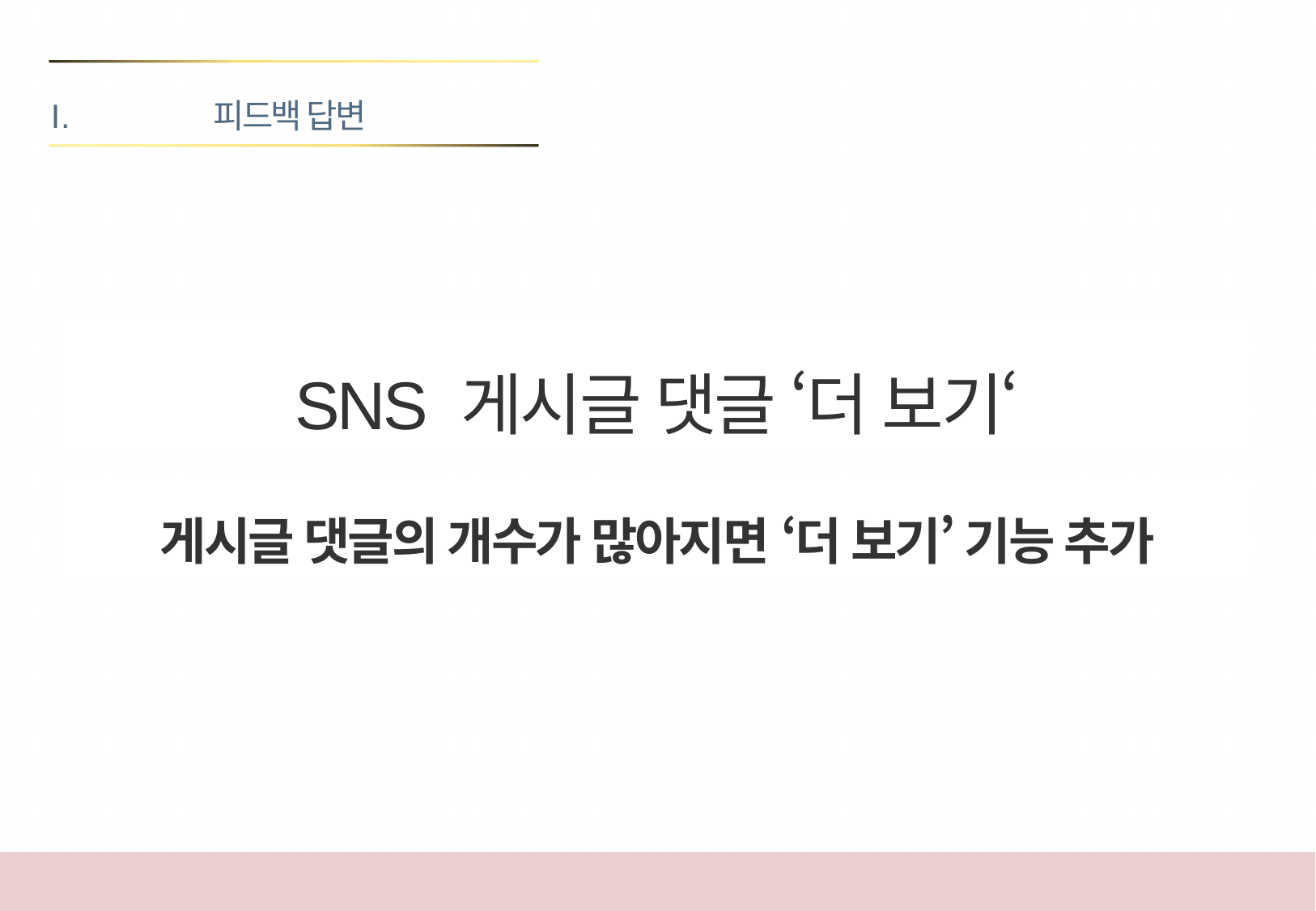

피드백 답변
SNS 게시글 댓글 ‘더 보기‘
게시글 댓글의 개수가 많아지면 ‘더 보기’ 기능 추가